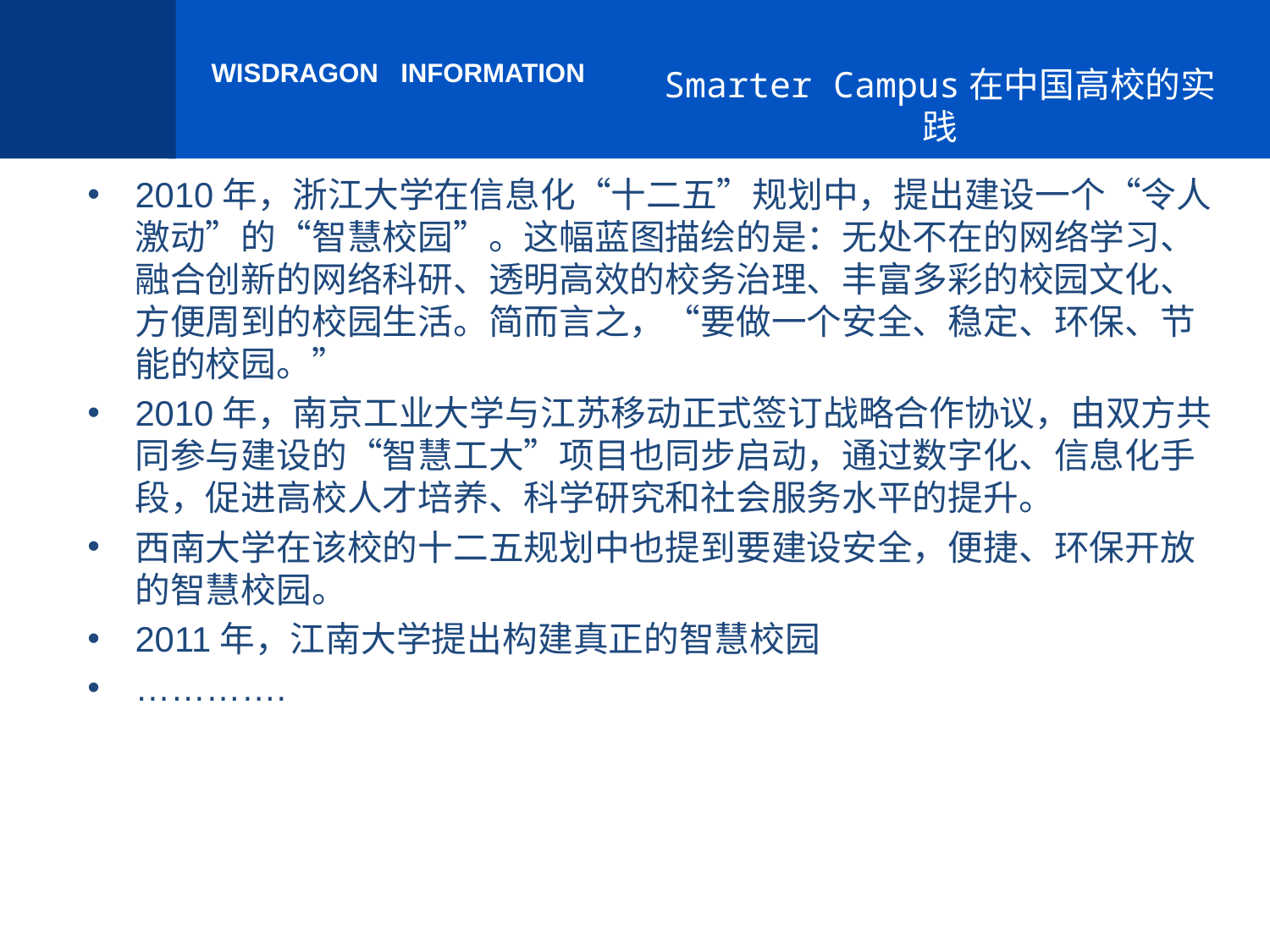

Smarter Campus在中国高校的实践
2010年，浙江大学在信息化“十二五”规划中，提出建设一个“令人激动”的“智慧校园”。这幅蓝图描绘的是：无处不在的网络学习、融合创新的网络科研、透明高效的校务治理、丰富多彩的校园文化、方便周到的校园生活。简而言之，“要做一个安全、稳定、环保、节能的校园。”
2010年，南京工业大学与江苏移动正式签订战略合作协议，由双方共同参与建设的“智慧工大”项目也同步启动，通过数字化、信息化手段，促进高校人才培养、科学研究和社会服务水平的提升。
西南大学在该校的十二五规划中也提到要建设安全，便捷、环保开放的智慧校园。
2011年，江南大学提出构建真正的智慧校园
………….